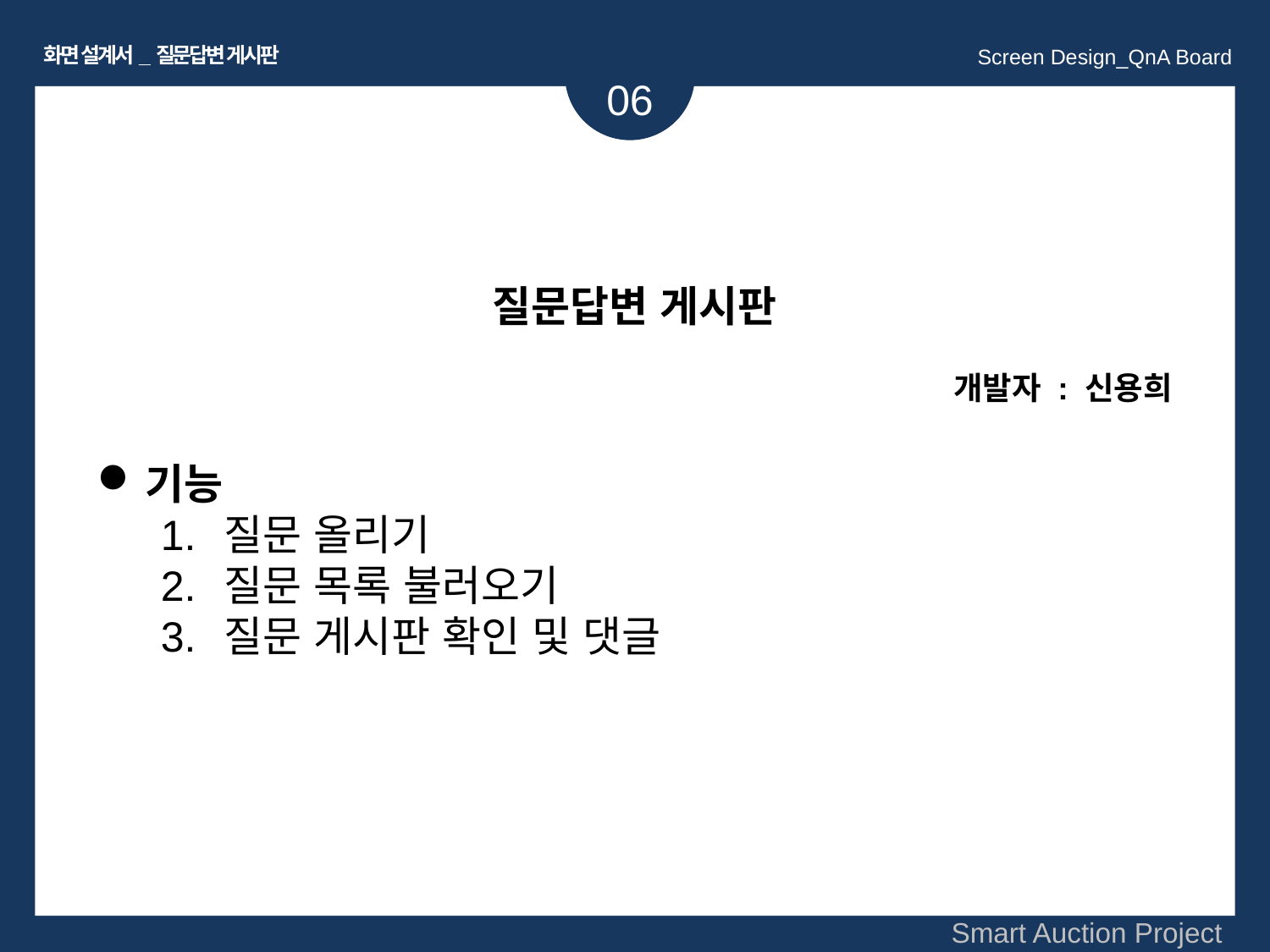

화면 설계서_질문답변 게시판
Screen Design_QnA Board
06

질문답변 게시판

개발자 : 신용희

기능
질문 올리기
질문 목록 불러오기
질문 게시판 확인 및 댓글

Smart Auction Project